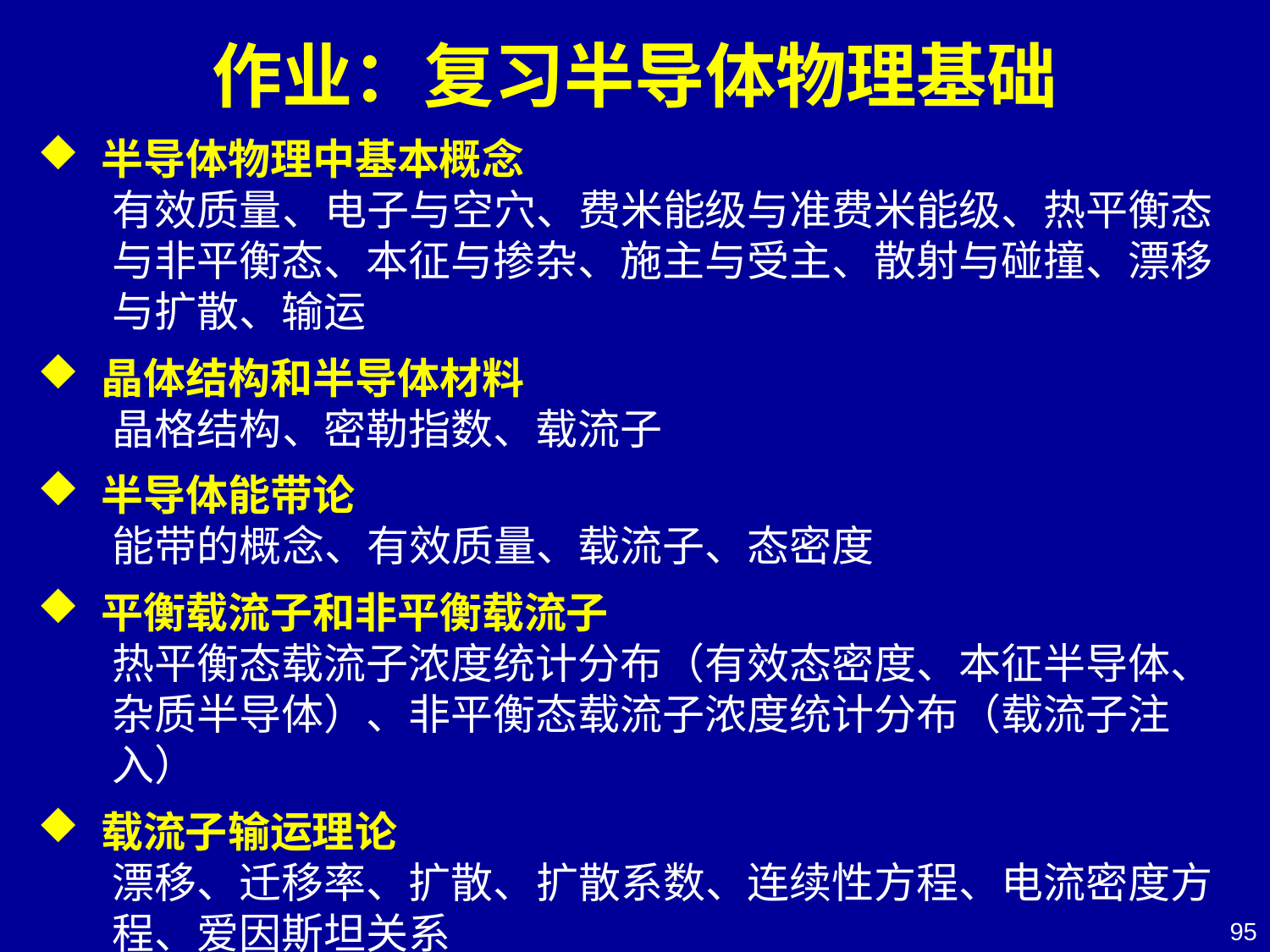

# 作业：复习半导体物理基础
半导体物理中基本概念
有效质量、电子与空穴、费米能级与准费米能级、热平衡态与非平衡态、本征与掺杂、施主与受主、散射与碰撞、漂移与扩散、输运
晶体结构和半导体材料
晶格结构、密勒指数、载流子
半导体能带论
能带的概念、有效质量、载流子、态密度
平衡载流子和非平衡载流子
热平衡态载流子浓度统计分布（有效态密度、本征半导体、杂质半导体）、非平衡态载流子浓度统计分布（载流子注入）
载流子输运理论
漂移、迁移率、扩散、扩散系数、连续性方程、电流密度方程、爱因斯坦关系
95